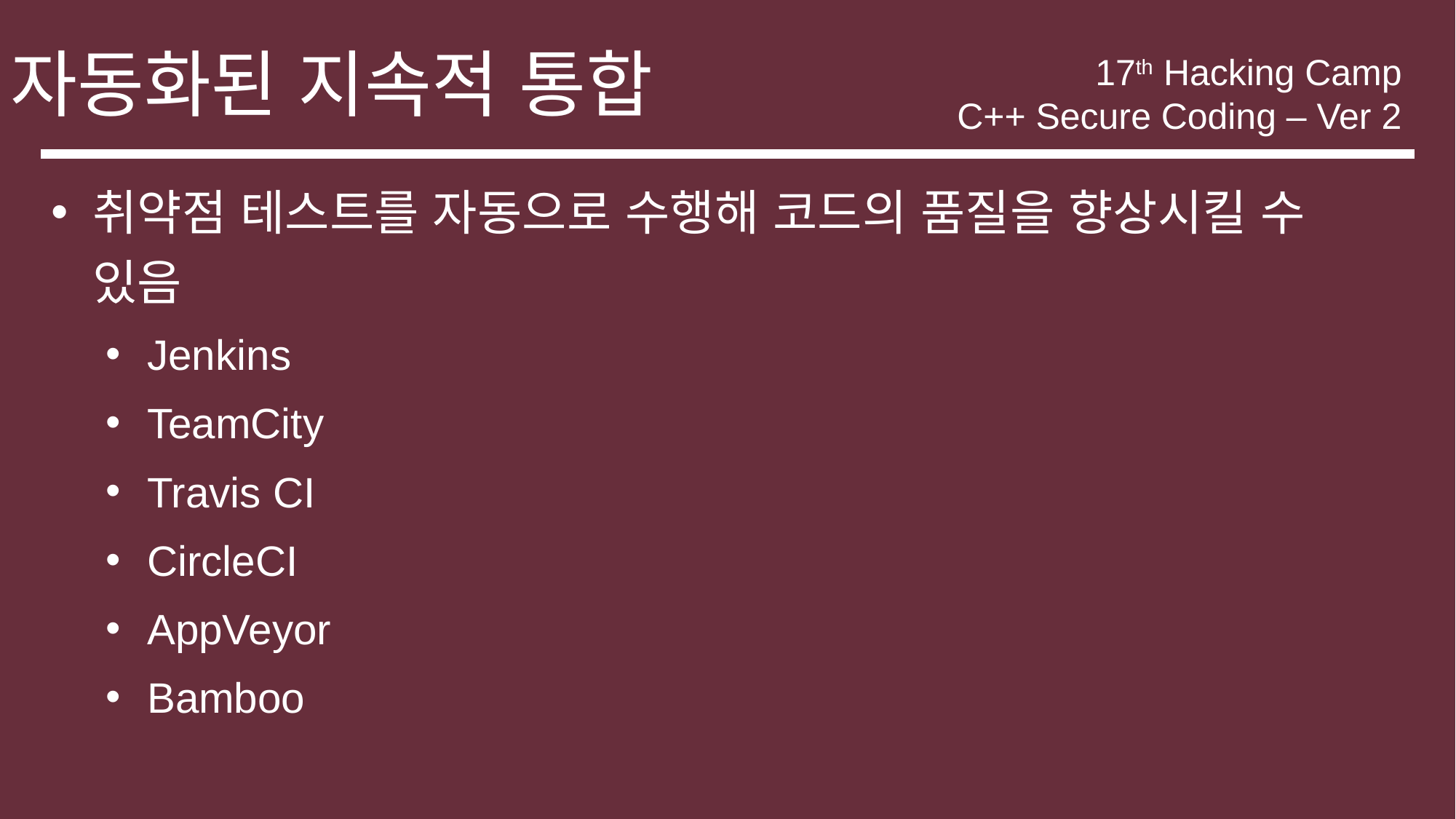

자동화된 지속적 통합
17th Hacking Camp
C++ Secure Coding – Ver 2
취약점 테스트를 자동으로 수행해 코드의 품질을 향상시킬 수 있음
Jenkins
TeamCity
Travis CI
CircleCI
AppVeyor
Bamboo